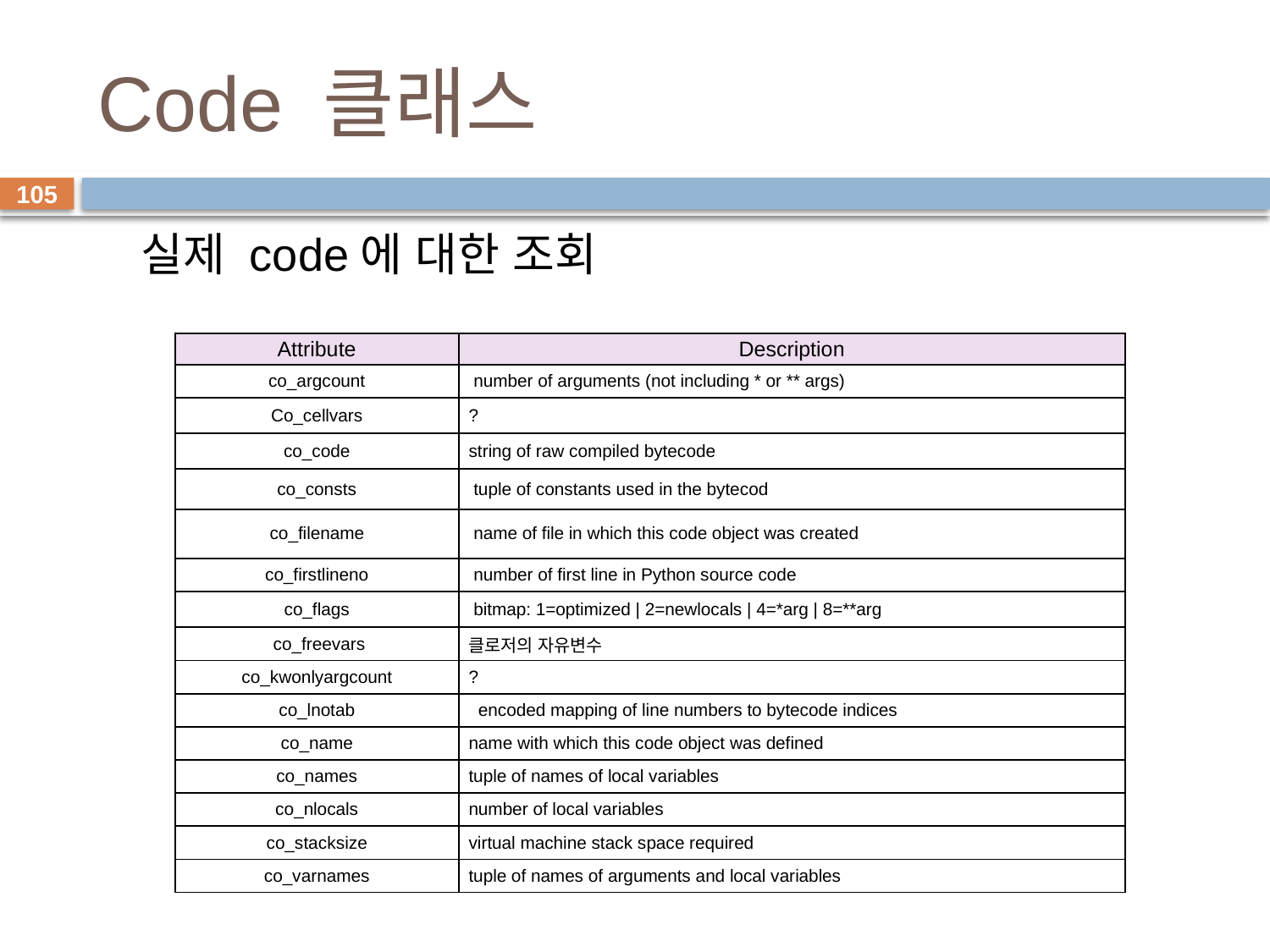

# Code 클래스
105
실제 code에 대한 조회
| Attribute | Description |
| --- | --- |
| co\_argcount | number of arguments (not including \* or \*\* args) |
| Co\_cellvars | ? |
| co\_code | string of raw compiled bytecode |
| co\_consts | tuple of constants used in the bytecod |
| co\_filename | name of file in which this code object was created |
| co\_firstlineno | number of first line in Python source code |
| co\_flags | bitmap: 1=optimized | 2=newlocals | 4=\*arg | 8=\*\*arg |
| co\_freevars | 클로저의 자유변수 |
| co\_kwonlyargcount | ? |
| co\_lnotab | encoded mapping of line numbers to bytecode indices |
| co\_name | name with which this code object was defined |
| co\_names | tuple of names of local variables |
| co\_nlocals | number of local variables |
| co\_stacksize | virtual machine stack space required |
| co\_varnames | tuple of names of arguments and local variables |